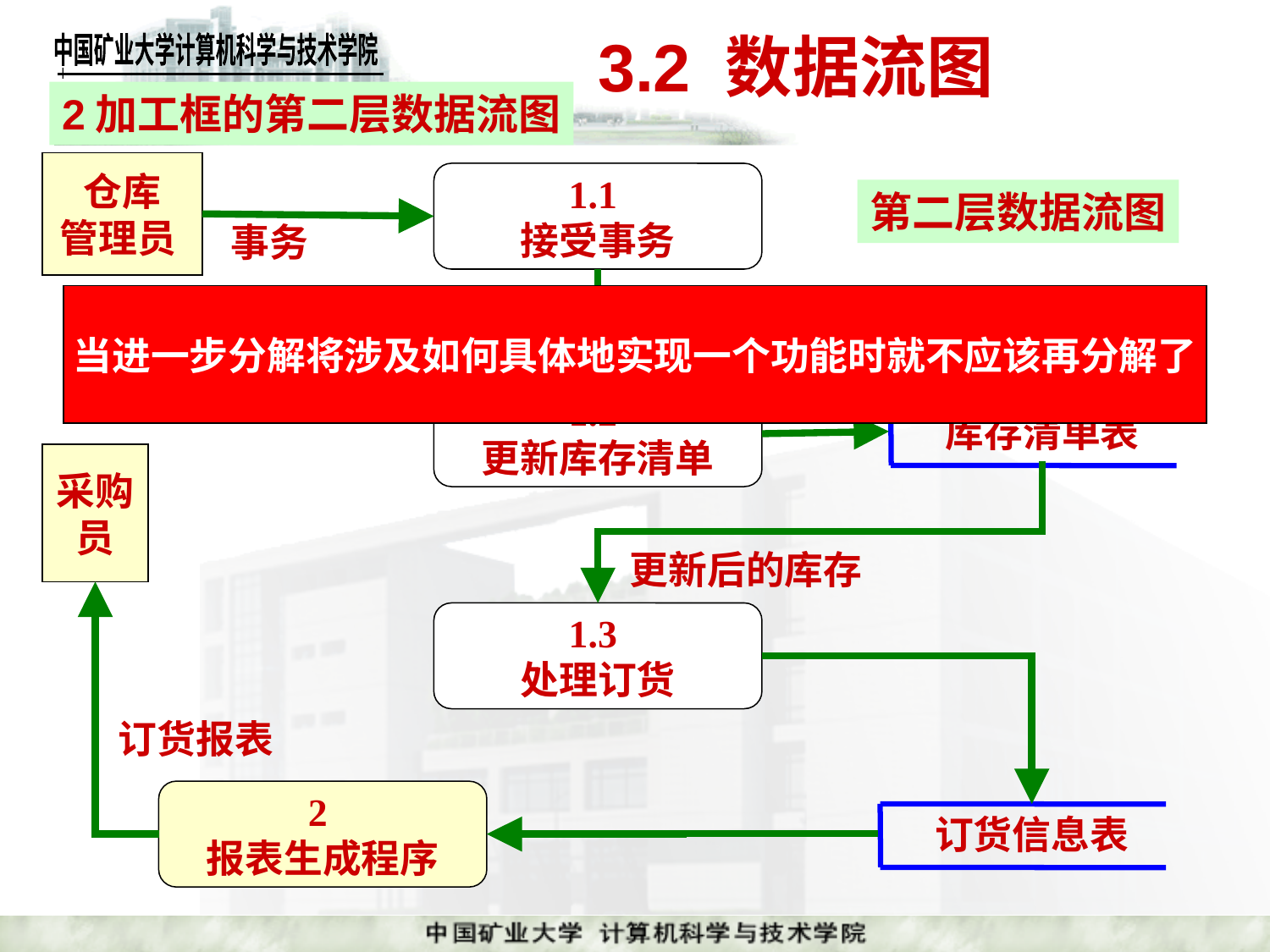

# 3.2 数据流图
2加工框的第二层数据流图
仓库
管理员
1.1
接受事务
第二层数据流图
事务
变化的库存
当进一步分解将涉及如何具体地实现一个功能时就不应该再分解了
1.2
更新库存清单
库存清单表

采购
员
更新后的库存
订货报表
1.3
处理订货
2
报表生成程序
订货信息表

38